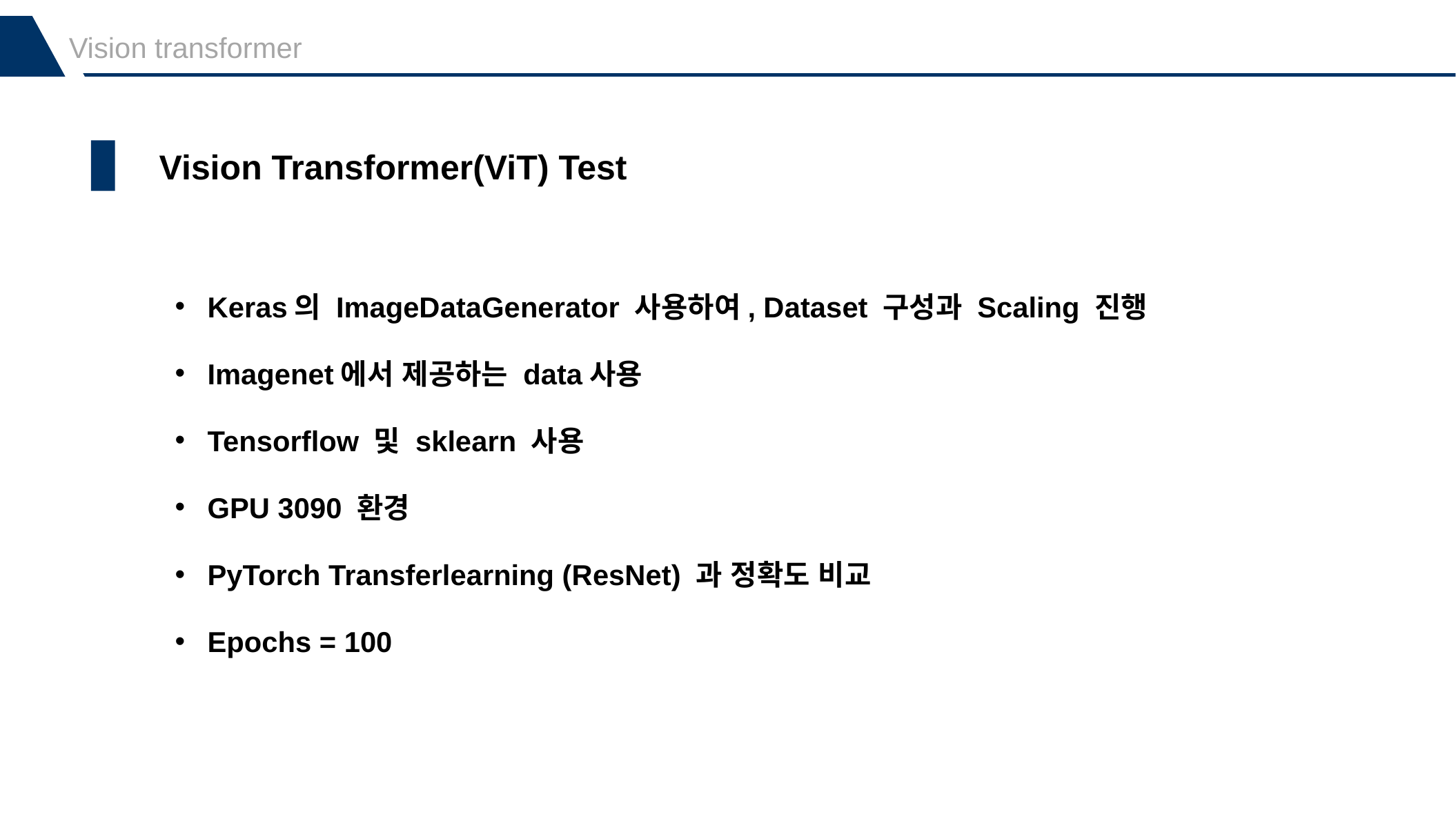

Vision transformer

Vision Transformer(ViT) Test
Keras의 ImageDataGenerator 사용하여, Dataset 구성과 Scaling 진행
Imagenet에서 제공하는 data사용
Tensorflow 및 sklearn 사용
GPU 3090 환경
PyTorch Transferlearning (ResNet) 과 정확도 비교
Epochs = 100